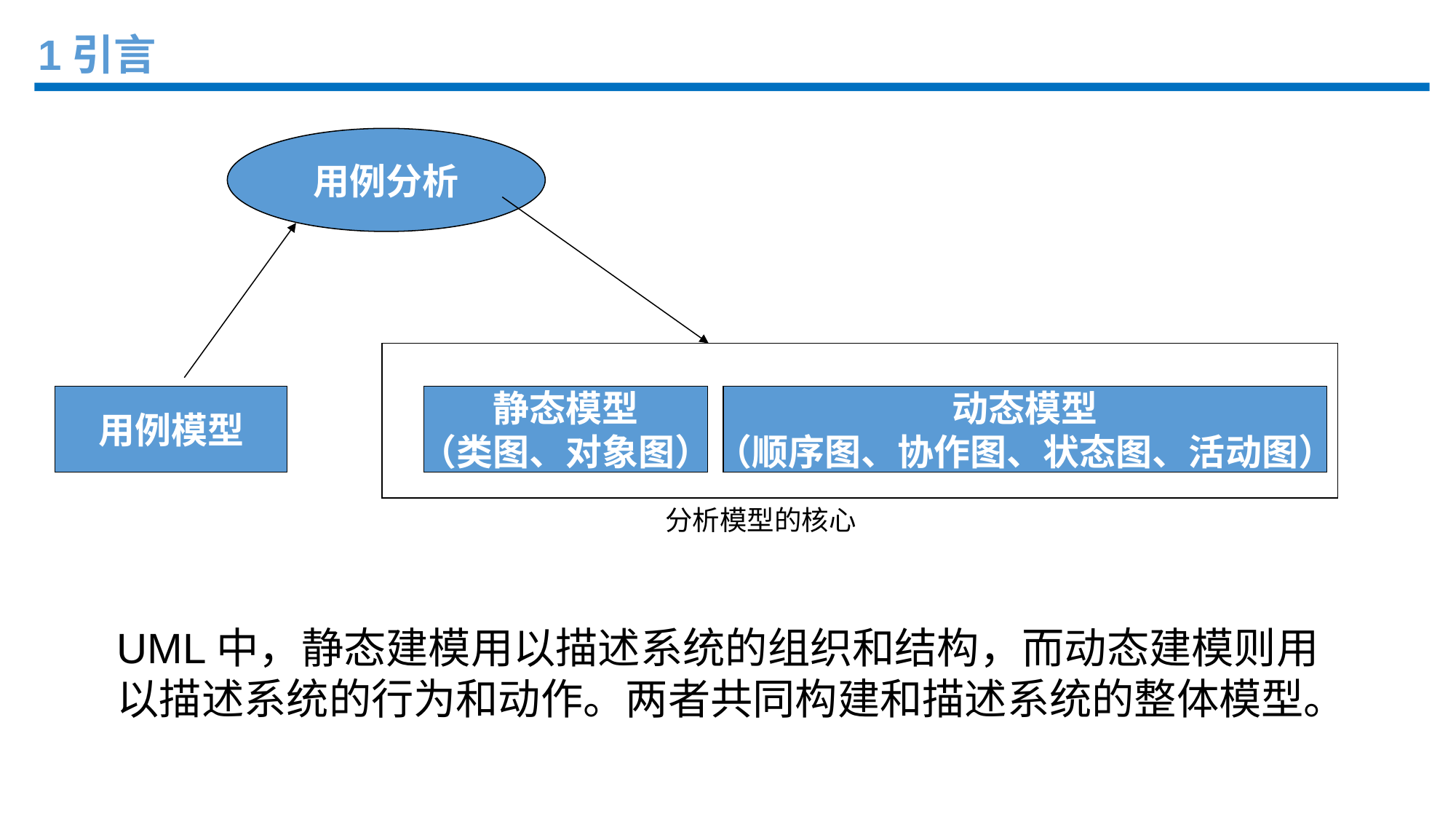

1引言
用例分析

动态模型
（顺序图、协作图、状态图、活动图）
用例模型
静态模型
（类图、对象图）
分析模型的核心
UML中，静态建模用以描述系统的组织和结构，而动态建模则用以描述系统的行为和动作。两者共同构建和描述系统的整体模型。